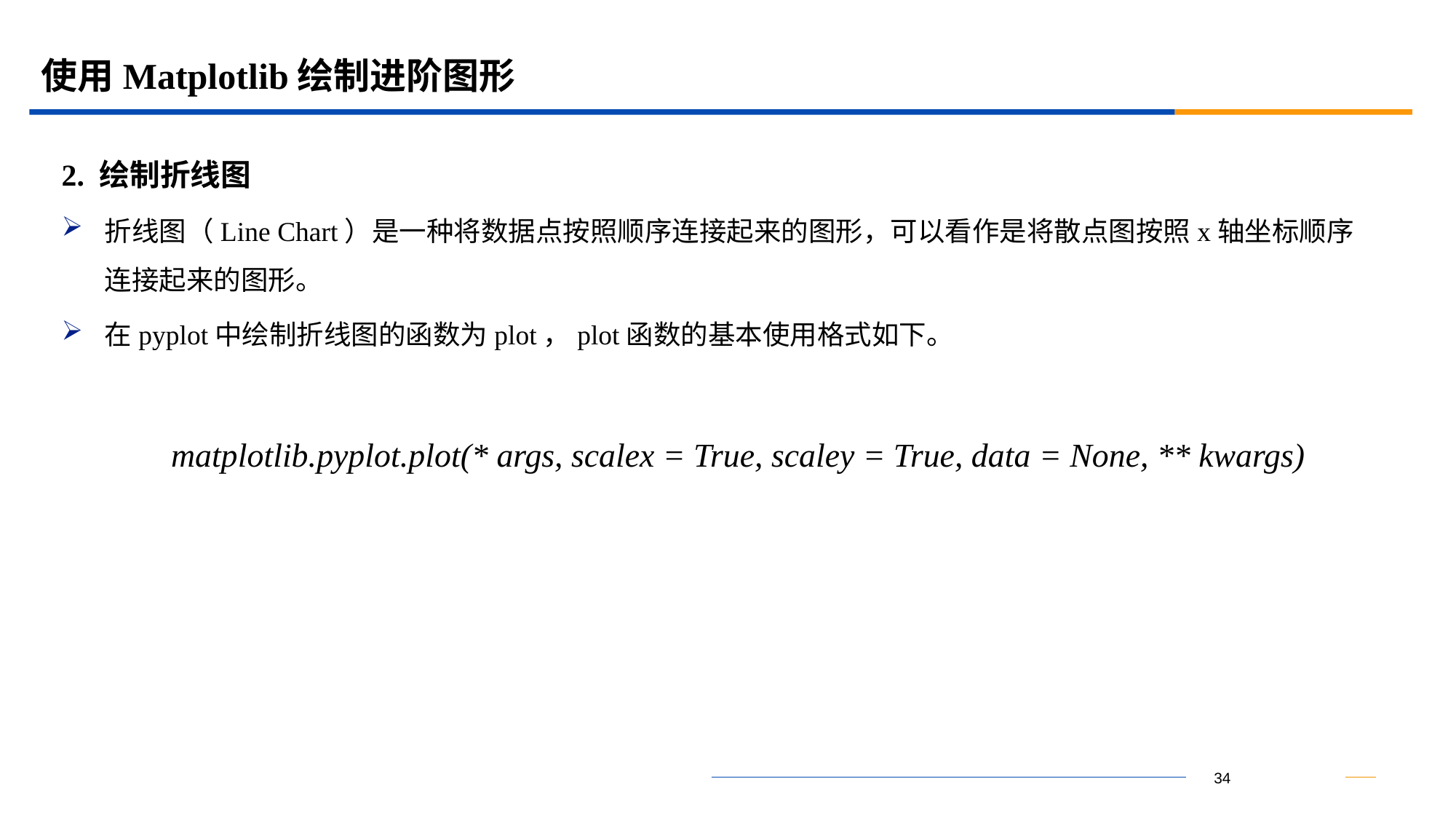

# 使用Matplotlib绘制进阶图形
2. 绘制折线图
折线图（Line Chart）是一种将数据点按照顺序连接起来的图形，可以看作是将散点图按照x轴坐标顺序连接起来的图形。
在pyplot中绘制折线图的函数为plot，plot函数的基本使用格式如下。

matplotlib.pyplot.plot(* args, scalex = True, scaley = True, data = None, ** kwargs)